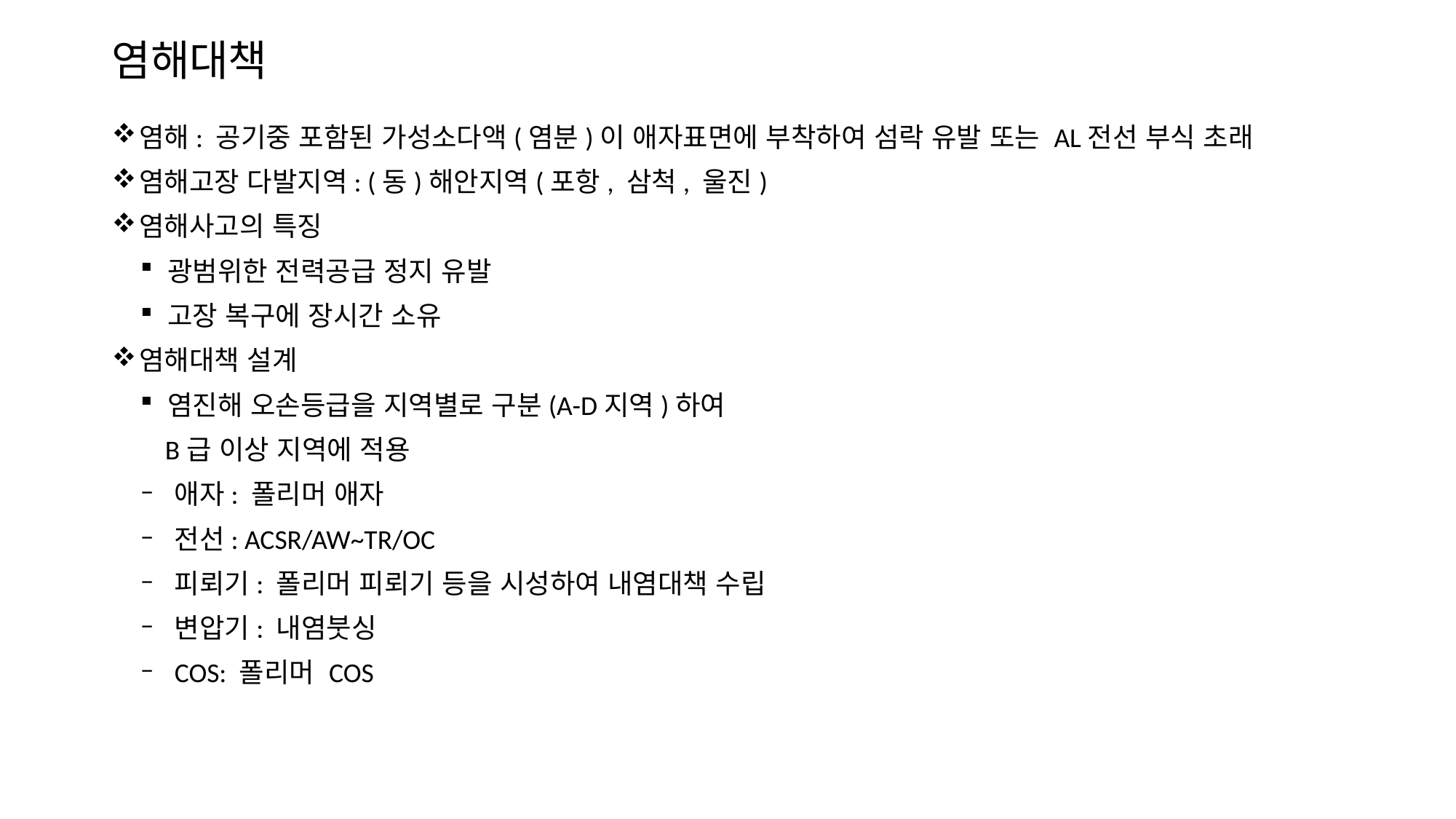

# 염해대책
염해: 공기중 포함된 가성소다액(염분)이 애자표면에 부착하여 섬락 유발 또는 AL전선 부식 초래
염해고장 다발지역: (동)해안지역(포항, 삼척, 울진)
염해사고의 특징
광범위한 전력공급 정지 유발
고장 복구에 장시간 소유
염해대책 설계
염진해 오손등급을 지역별로 구분(A-D지역)하여
    B급 이상 지역에 적용
애자: 폴리머 애자
전선: ACSR/AW~TR/OC
피뢰기: 폴리머 피뢰기 등을 시성하여 내염대책 수립
변압기: 내염붓싱
COS: 폴리머 COS